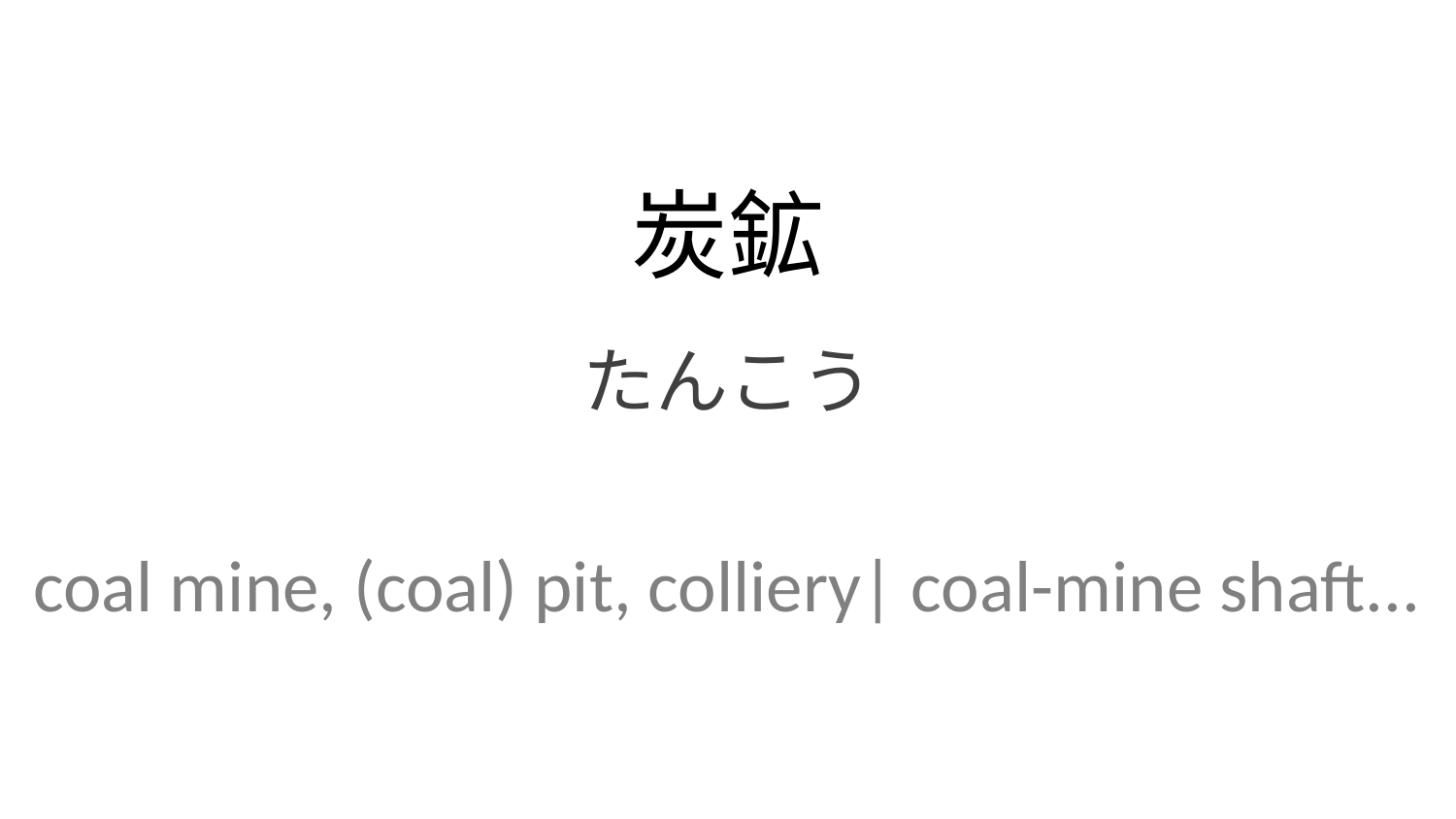

炭鉱

たんこう
coal mine, (coal) pit, colliery| coal-mine shaft...